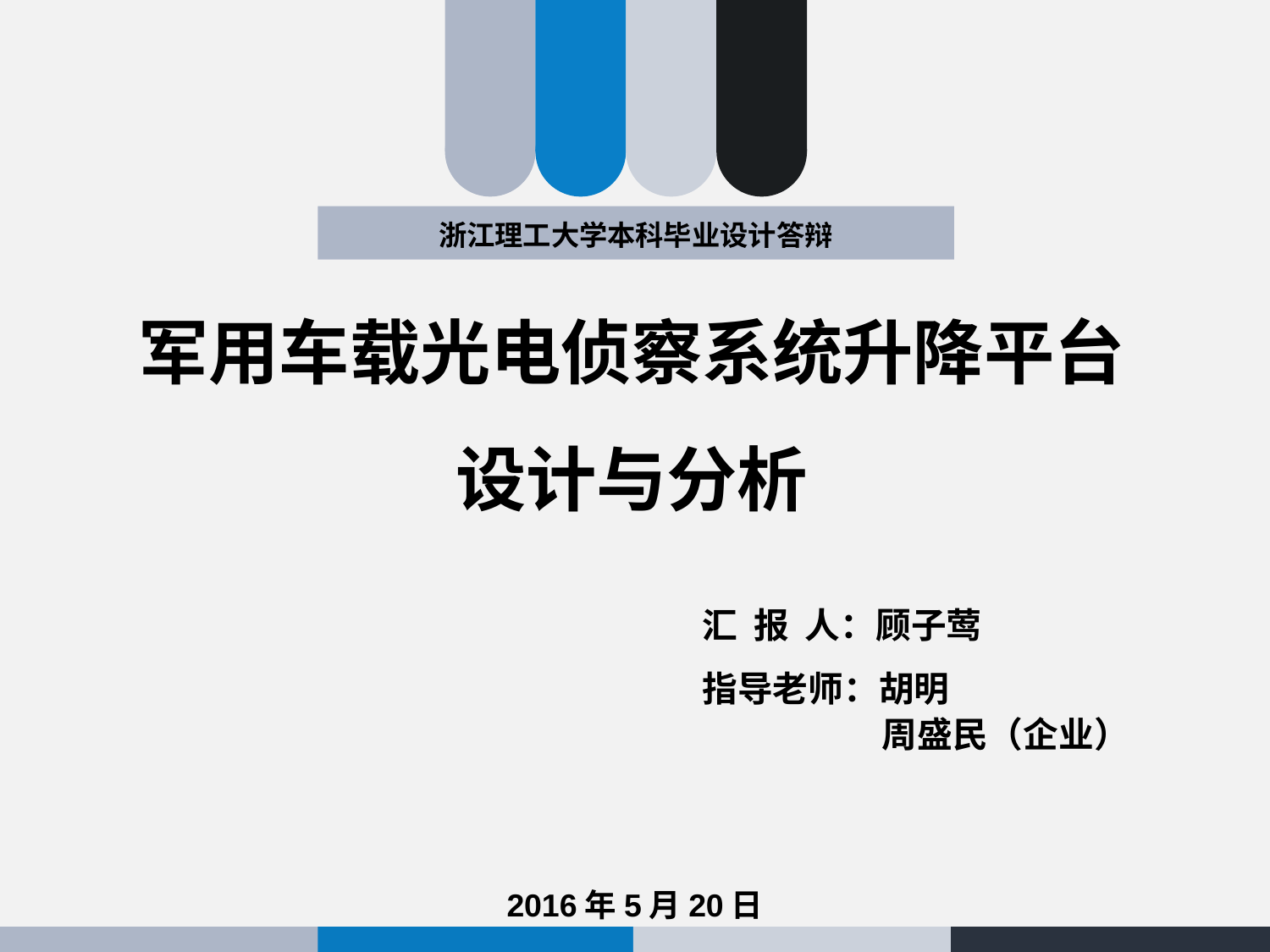

浙江理工大学本科毕业设计答辩
# 军用车载光电侦察系统升降平台 设计与分析
汇  报  人：顾子莺
指导老师：胡明
 周盛民（企业）
2016年5月20日